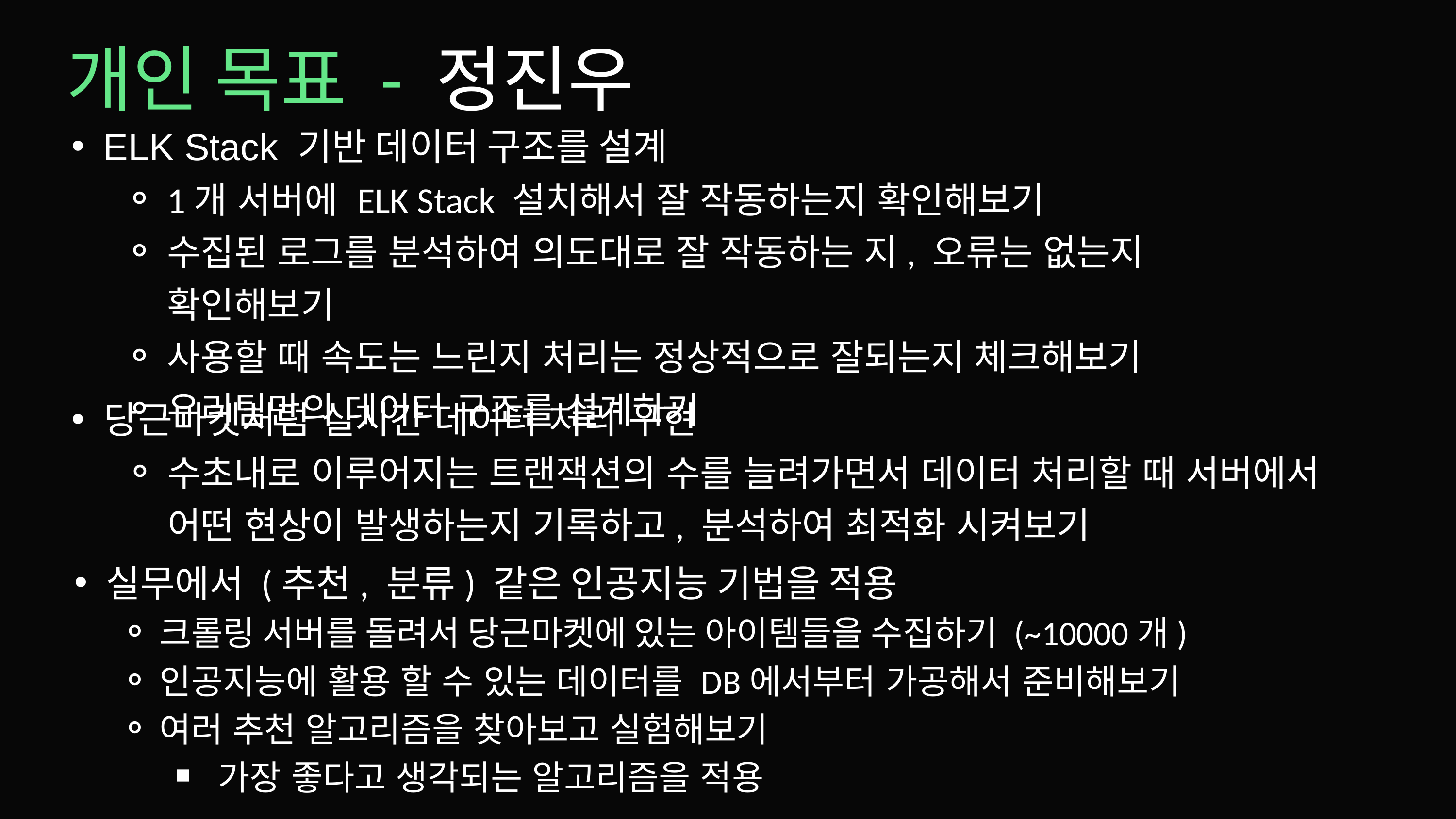

개인 목표 - 정진우

ELK Stack 기반 데이터 구조를 설계
1개 서버에 ELK Stack 설치해서 잘 작동하는지 확인해보기
수집된 로그를 분석하여 의도대로 잘 작동하는 지, 오류는 없는지 확인해보기
사용할 때 속도는 느린지 처리는 정상적으로 잘되는지 체크해보기
우리팀만의 데이터 구조를 설계하기

당근마켓처럼 실시간 데이터 처리 구현
수초내로 이루어지는 트랜잭션의 수를 늘려가면서 데이터 처리할 때 서버에서 어떤 현상이 발생하는지 기록하고, 분석하여 최적화 시켜보기
실무에서 (추천, 분류) 같은 인공지능 기법을 적용
크롤링 서버를 돌려서 당근마켓에 있는 아이템들을 수집하기 (~10000개)
인공지능에 활용 할 수 있는 데이터를 DB에서부터 가공해서 준비해보기
여러 추천 알고리즘을 찾아보고 실험해보기
가장 좋다고 생각되는 알고리즘을 적용